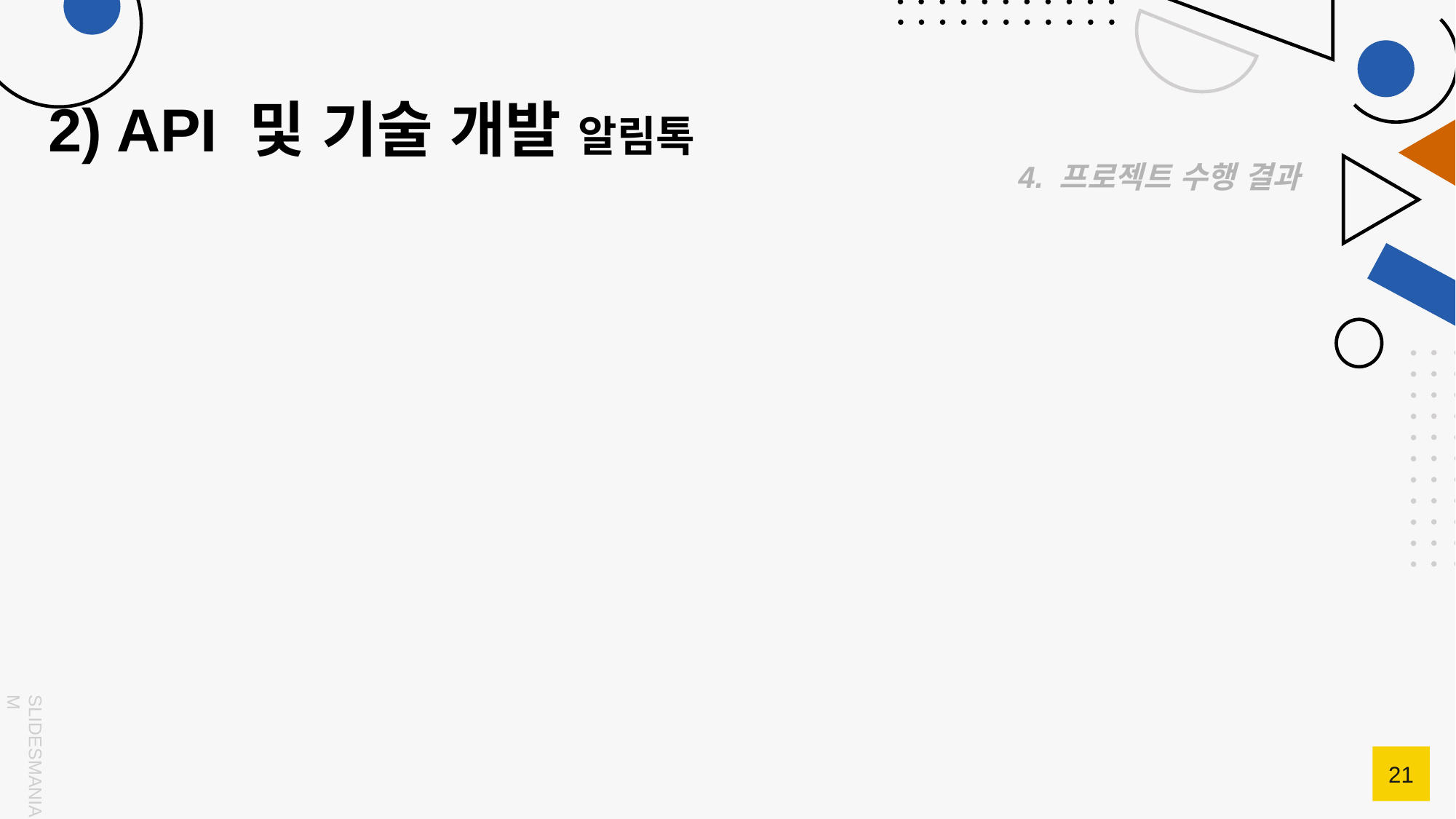

# 2) API 및 기술 개발 알림톡
4. 프로젝트 수행 결과

21